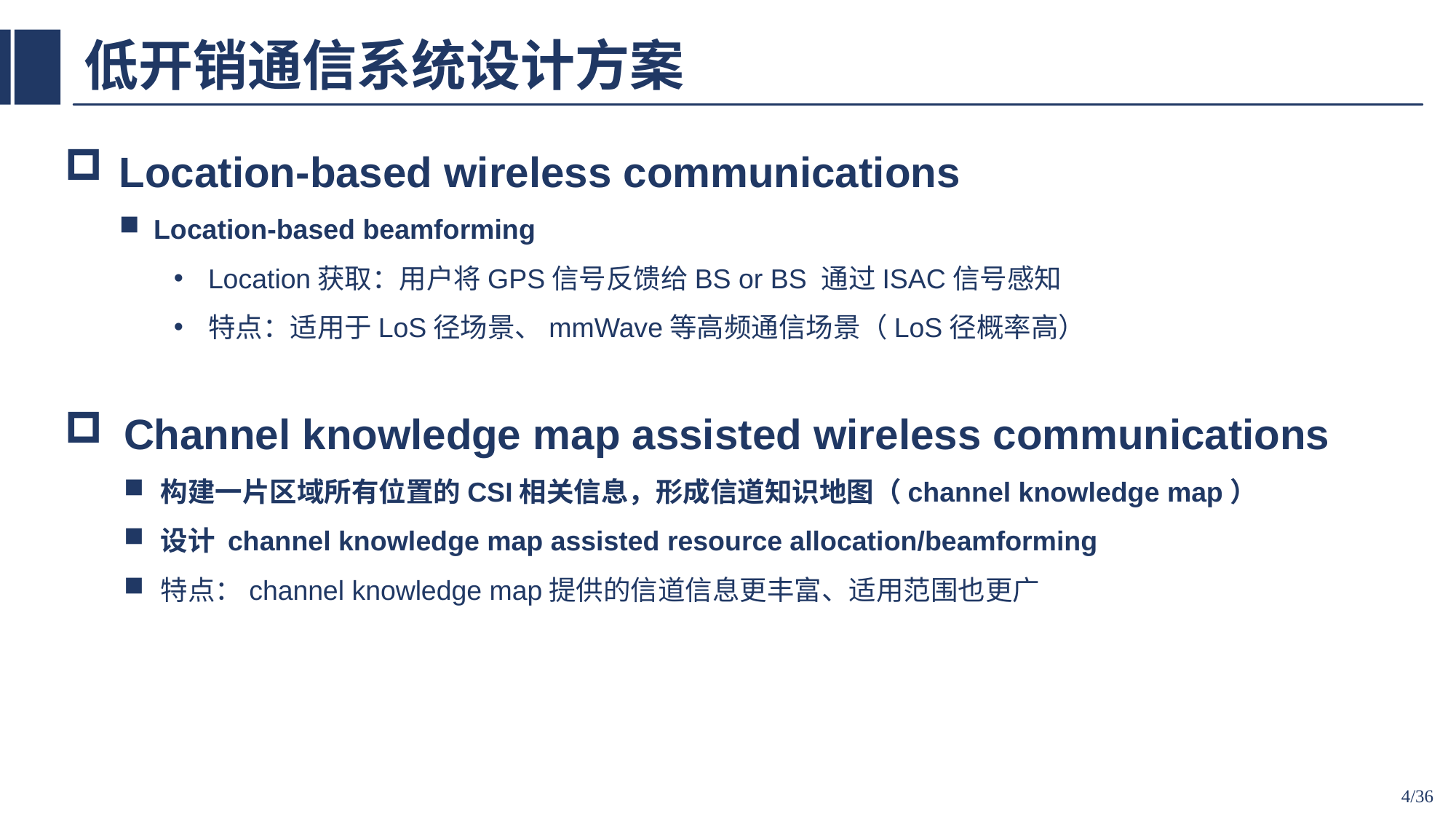

# 低开销通信系统设计方案
Location-based wireless communications
Location-based beamforming
Location获取：用户将GPS信号反馈给BS or BS 通过ISAC信号感知
特点：适用于LoS径场景、mmWave等高频通信场景（LoS径概率高）
Channel knowledge map assisted wireless communications
构建一片区域所有位置的CSI相关信息，形成信道知识地图（channel knowledge map）
设计 channel knowledge map assisted resource allocation/beamforming
特点：channel knowledge map提供的信道信息更丰富、适用范围也更广

4/36